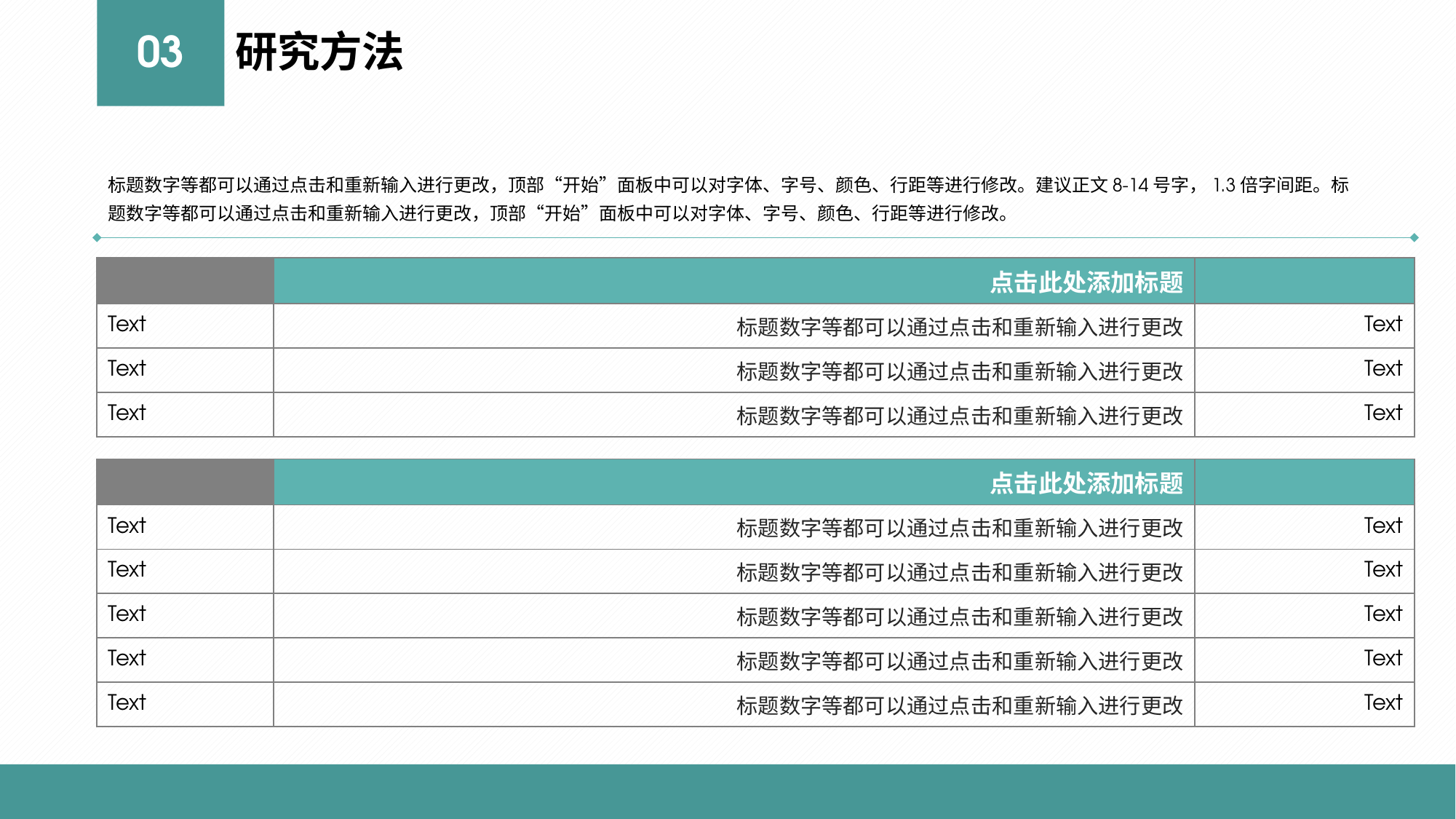

03
研究方法
标题数字等都可以通过点击和重新输入进行更改，顶部“开始”面板中可以对字体、字号、颜色、行距等进行修改。建议正文8-14号字，1.3倍字间距。标题数字等都可以通过点击和重新输入进行更改，顶部“开始”面板中可以对字体、字号、颜色、行距等进行修改。
|  | 点击此处添加标题 |  |
| --- | --- | --- |
| Text | 标题数字等都可以通过点击和重新输入进行更改 | Text |
| Text | 标题数字等都可以通过点击和重新输入进行更改 | Text |
| Text | 标题数字等都可以通过点击和重新输入进行更改 | Text |
|  | 点击此处添加标题 |  |
| --- | --- | --- |
| Text | 标题数字等都可以通过点击和重新输入进行更改 | Text |
| Text | 标题数字等都可以通过点击和重新输入进行更改 | Text |
| Text | 标题数字等都可以通过点击和重新输入进行更改 | Text |
| Text | 标题数字等都可以通过点击和重新输入进行更改 | Text |
| Text | 标题数字等都可以通过点击和重新输入进行更改 | Text |